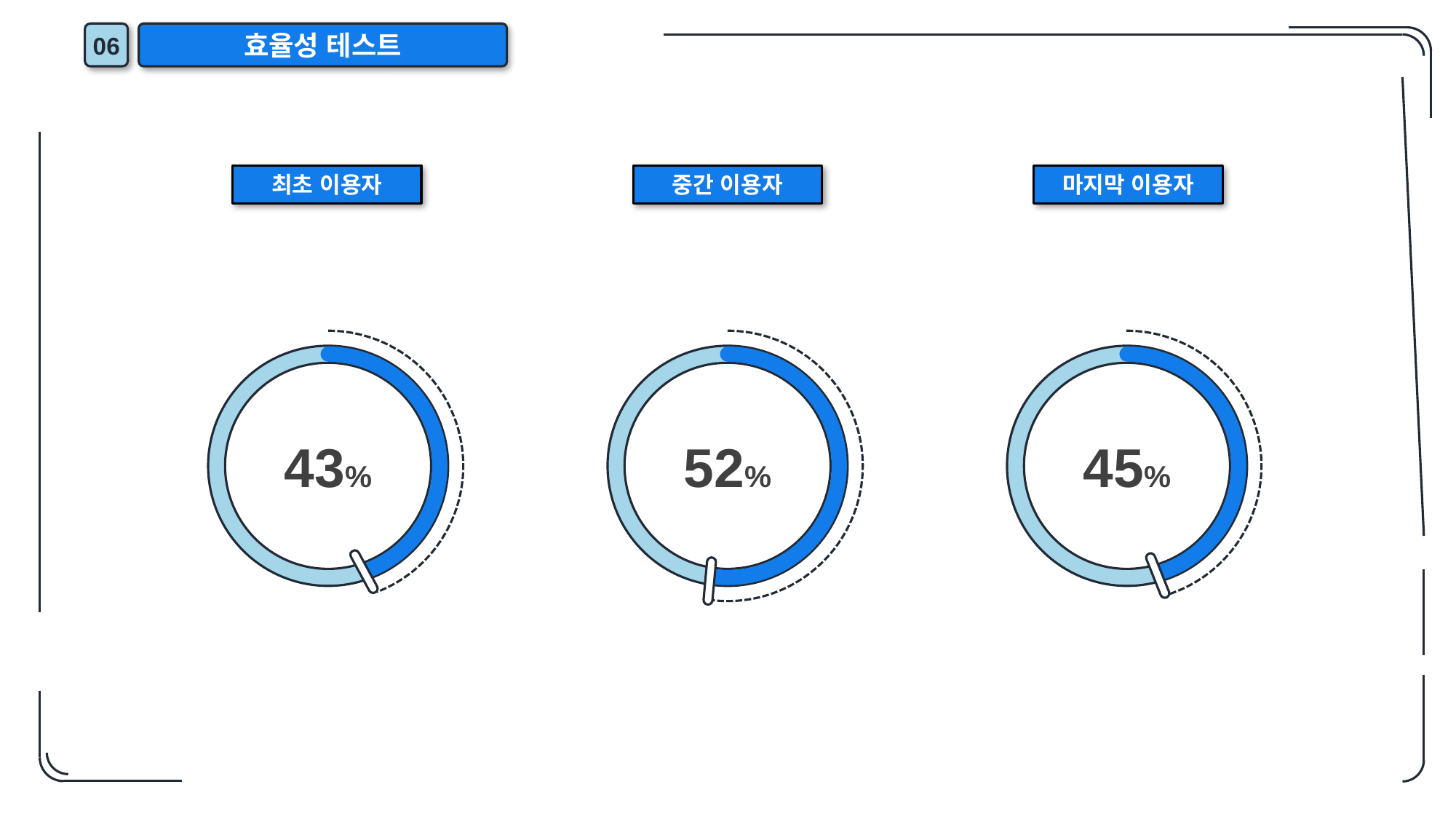

06
효율성 테스트

최초 이용자
중간 이용자
마지막 이용자

43%
52%
45%